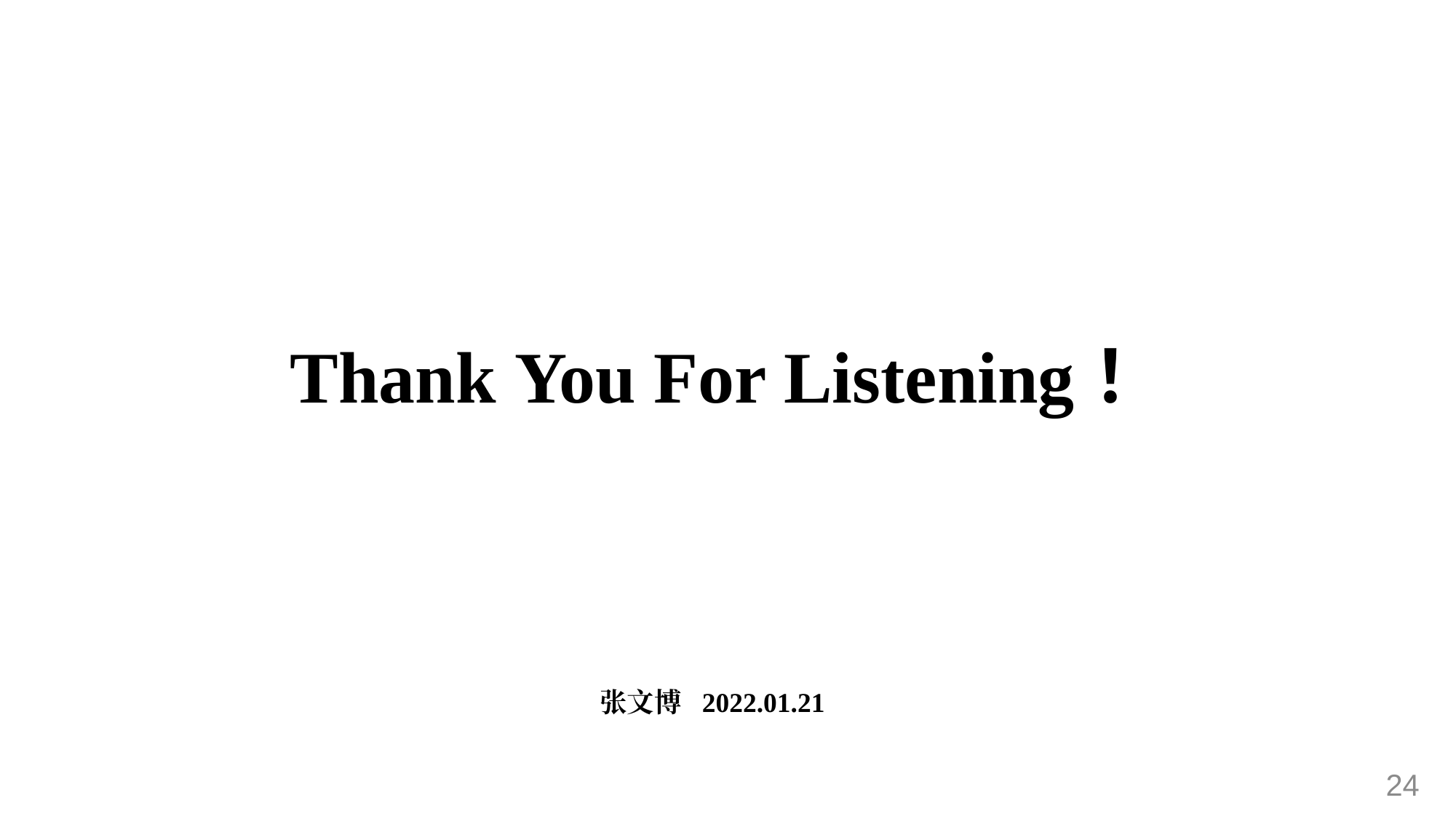

Thank You For Listening！
张文博  2022.01.21
24